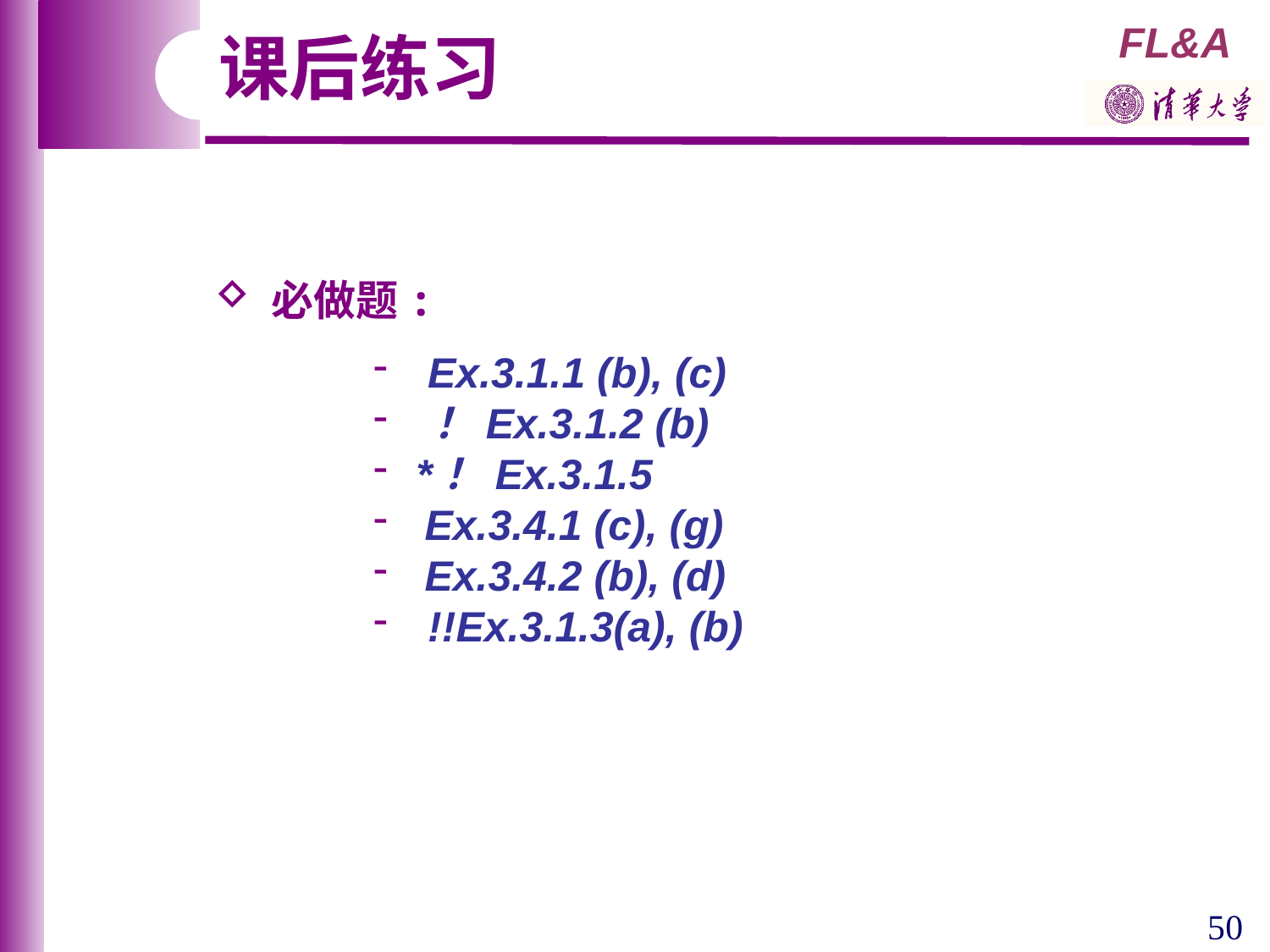

课后练习

 必做题:

  Ex.3.1.1 (b), (c)
  ！Ex.3.1.2 (b)
 *！Ex.3.1.5
  Ex.3.4.1 (c), (g)
  Ex.3.4.2 (b), (d)
  !!Ex.3.1.3(a), (b)
50